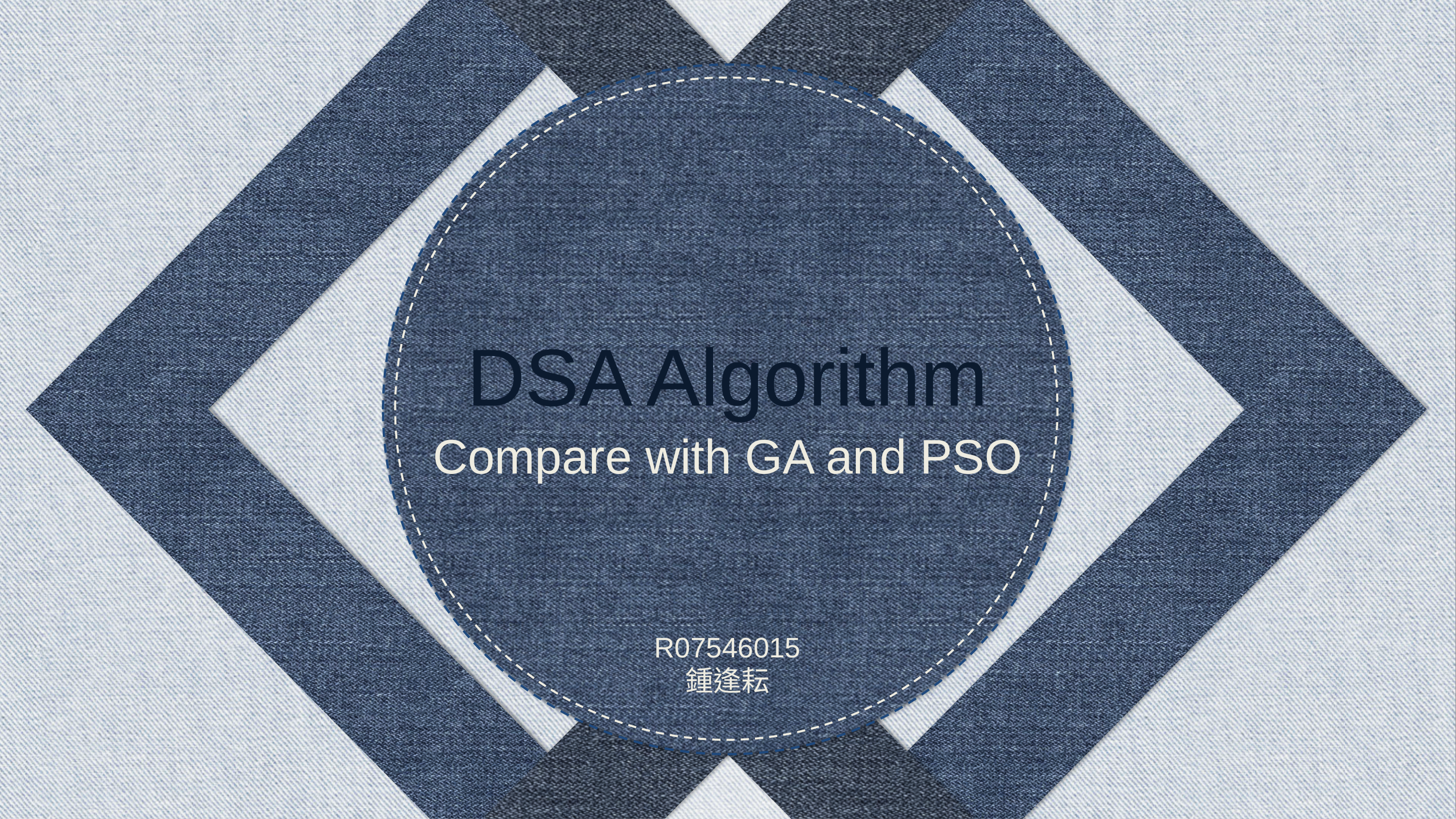

DSA Algorithm
Compare with GA and PSO
R07546015
鍾逢耘